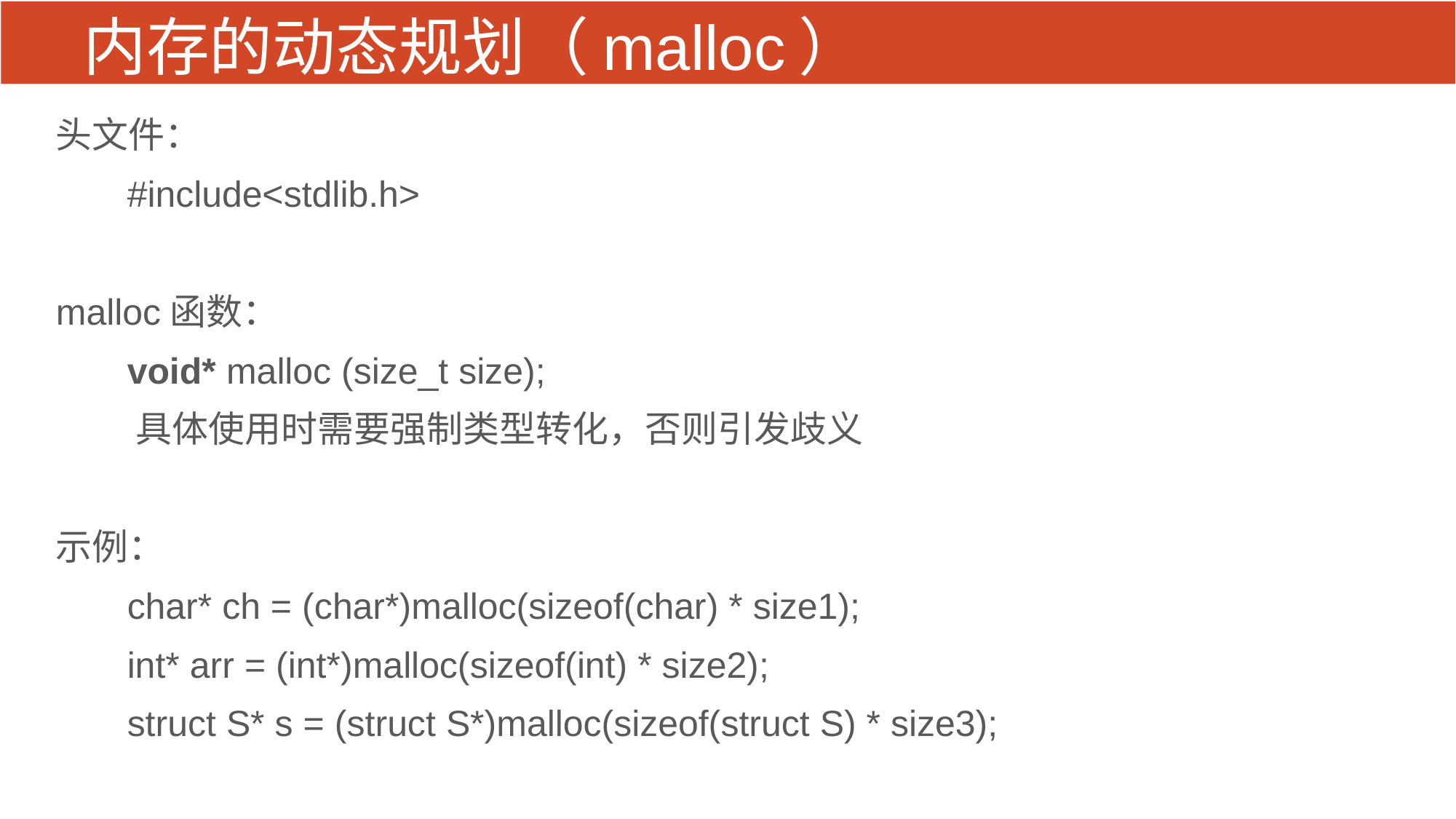

# 内存的动态规划（malloc）
头文件：
       #include<stdlib.h>

malloc函数：
       void* malloc (size_t size);
  具体使用时需要强制类型转化，否则引发歧义

示例：
       char* ch = (char*)malloc(sizeof(char) * size1);
       int* arr = (int*)malloc(sizeof(int) * size2);
       struct S* s = (struct S*)malloc(sizeof(struct S) * size3);